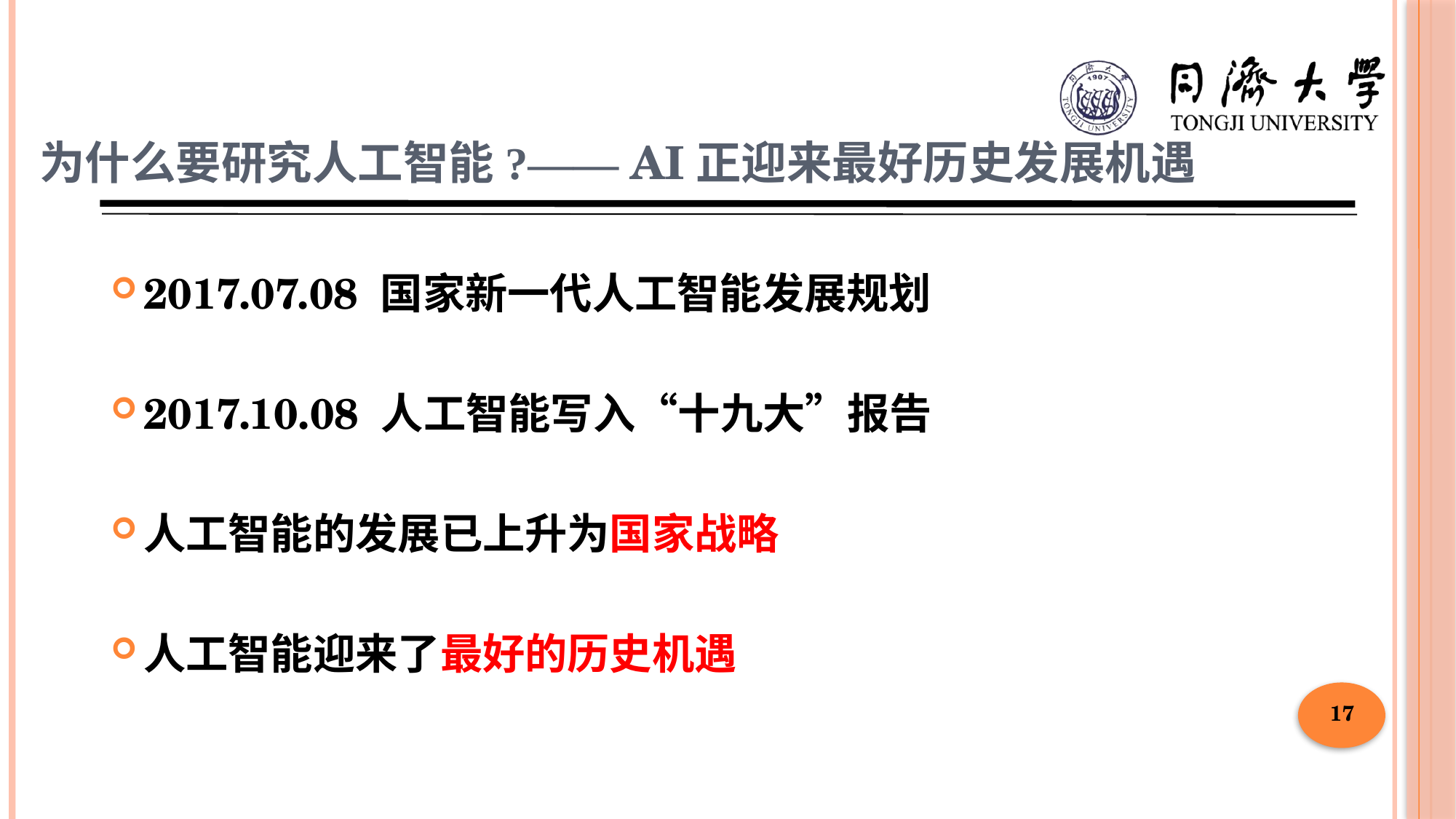

# 为什么要研究人工智能?—— AI正迎来最好历史发展机遇
2017.07.08 国家新一代人工智能发展规划

2017.10.08 人工智能写入“十九大”报告

人工智能的发展已上升为国家战略

人工智能迎来了最好的历史机遇

17